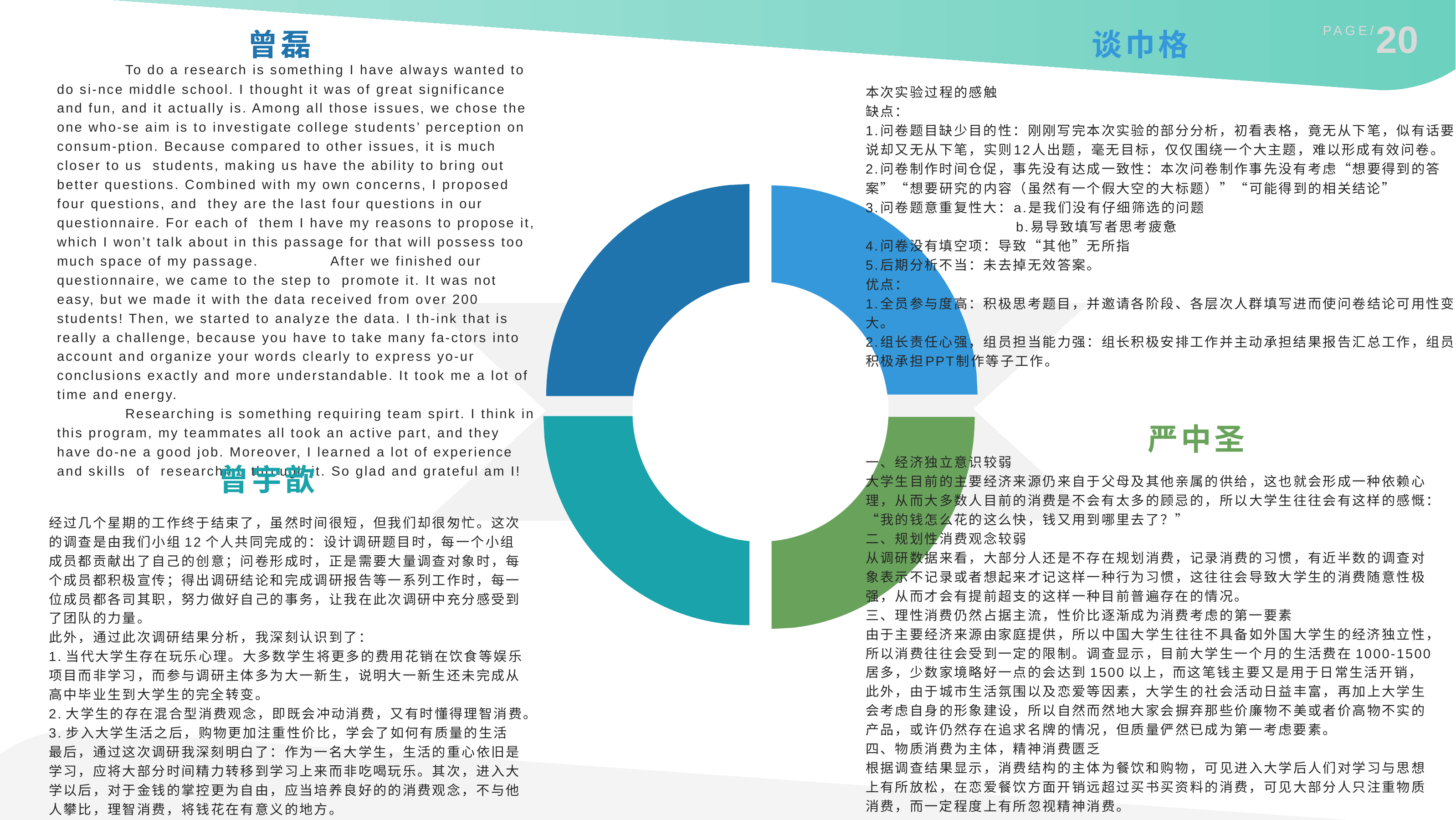

曾磊
             谈巾格
	To do a research is something I have always wanted to do si-nce middle school. I thought it was of great significance and fun, and it actually is. Among all those issues, we chose the one who-se aim is to investigate college students’ perception on consum-ption. Because compared to other issues, it is much closer to us  students, making us have the ability to bring out better questions. Combined with my own concerns, I proposed four questions, and  they are the last four questions in our questionnaire. For each of  them I have my reasons to propose it, which I won’t talk about in this passage for that will possess too much space of my passage. 	After we finished our questionnaire, we came to the step to  promote it. It was not easy, but we made it with the data received from over 200 students! Then, we started to analyze the data. I th-ink that is really a challenge, because you have to take many fa-ctors into account and organize your words clearly to express yo-ur conclusions exactly and more understandable. It took me a lot of time and energy.
	Researching is something requiring team spirt. I think in this program, my teammates all took an active part, and they have do-ne a good job. Moreover, I learned a lot of experience and skills  of  researching through it. So glad and grateful am I!
本次实验过程的感触
缺点：
1.问卷题目缺少目的性：刚刚写完本次实验的部分分析，初看表格，竟无从下笔，似有话要说却又无从下笔，实则12人出题，毫无目标，仅仅围绕一个大主题，难以形成有效问卷。
2.问卷制作时间仓促，事先没有达成一致性：本次问卷制作事先没有考虑“想要得到的答案”“想要研究的内容（虽然有一个假大空的大标题）”“可能得到的相关结论”
3.问卷题意重复性大：a.是我们没有仔细筛选的问题
                             b.易导致填写者思考疲惫
4.问卷没有填空项：导致“其他”无所指
5.后期分析不当：未去掉无效答案。
优点：
1.全员参与度高：积极思考题目，并邀请各阶段、各层次人群填写进而使问卷结论可用性变大。
2.组长责任心强，组员担当能力强：组长积极安排工作并主动承担结果报告汇总工作，组员积极承担PPT制作等子工作。

严中圣

曾宇歆
一、经济独立意识较弱
大学生目前的主要经济来源仍来自于父母及其他亲属的供给，这也就会形成一种依赖心理，从而大多数人目前的消费是不会有太多的顾忌的，所以大学生往往会有这样的感慨：“我的钱怎么花的这么快，钱又用到哪里去了？”
二、规划性消费观念较弱
从调研数据来看，大部分人还是不存在规划消费，记录消费的习惯，有近半数的调查对象表示不记录或者想起来才记这样一种行为习惯，这往往会导致大学生的消费随意性极强，从而才会有提前超支的这样一种目前普遍存在的情况。
三、理性消费仍然占据主流，性价比逐渐成为消费考虑的第一要素
由于主要经济来源由家庭提供，所以中国大学生往往不具备如外国大学生的经济独立性，所以消费往往会受到一定的限制。调查显示，目前大学生一个月的生活费在1000-1500居多，少数家境略好一点的会达到1500以上，而这笔钱主要又是用于日常生活开销，此外，由于城市生活氛围以及恋爱等因素，大学生的社会活动日益丰富，再加上大学生会考虑自身的形象建设，所以自然而然地大家会摒弃那些价廉物不美或者价高物不实的产品，或许仍然存在追求名牌的情况，但质量俨然已成为第一考虑要素。
四、物质消费为主体，精神消费匮乏
根据调查结果显示，消费结构的主体为餐饮和购物，可见进入大学后人们对学习与思想上有所放松，在恋爱餐饮方面开销远超过买书买资料的消费，可见大部分人只注重物质消费，而一定程度上有所忽视精神消费。

经过几个星期的工作终于结束了，虽然时间很短，但我们却很匆忙。这次的调查是由我们小组12个人共同完成的：设计调研题目时，每一个小组成员都贡献出了自己的创意；问卷形成时，正是需要大量调查对象时，每个成员都积极宣传；得出调研结论和完成调研报告等一系列工作时，每一位成员都各司其职，努力做好自己的事务，让我在此次调研中充分感受到了团队的力量。
此外，通过此次调研结果分析，我深刻认识到了：
1.当代大学生存在玩乐心理。大多数学生将更多的费用花销在饮食等娱乐项目而非学习，而参与调研主体多为大一新生，说明大一新生还未完成从高中毕业生到大学生的完全转变。
2.大学生的存在混合型消费观念，即既会冲动消费，又有时懂得理智消费。
3.步入大学生活之后，购物更加注重性价比，学会了如何有质量的生活
最后，通过这次调研我深刻明白了：作为一名大学生，生活的重心依旧是学习，应将大部分时间精力转移到学习上来而非吃喝玩乐。其次，进入大学以后，对于金钱的掌控更为自由，应当培养良好的的消费观念，不与他人攀比，理智消费，将钱花在有意义的地方。